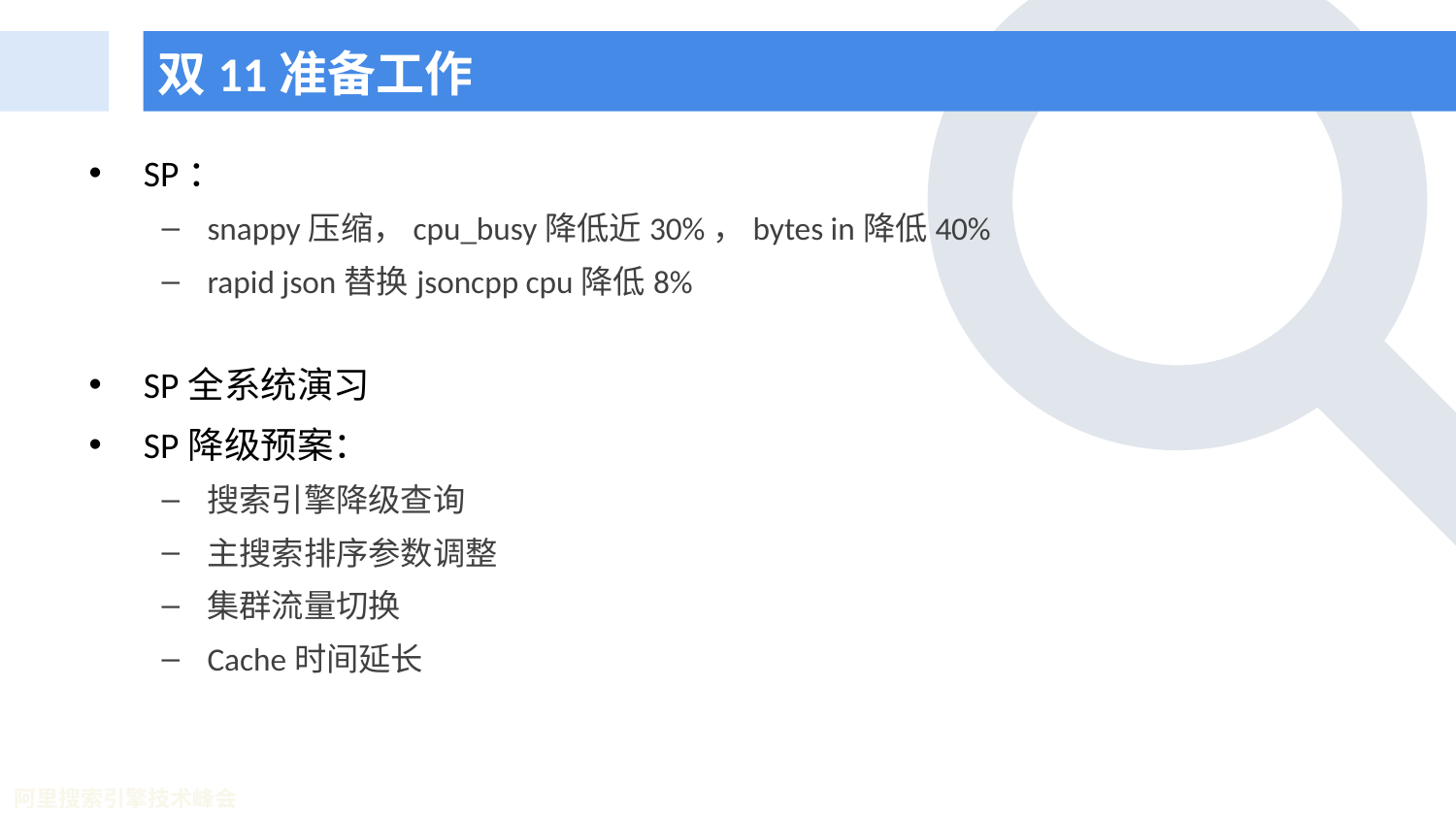

# 双11准备工作
SP：
snappy压缩，cpu_busy降低近30%，bytes in降低40%
rapid json替换jsoncpp cpu降低8%
SP全系统演习
SP降级预案：
搜索引擎降级查询
主搜索排序参数调整
集群流量切换
Cache时间延长